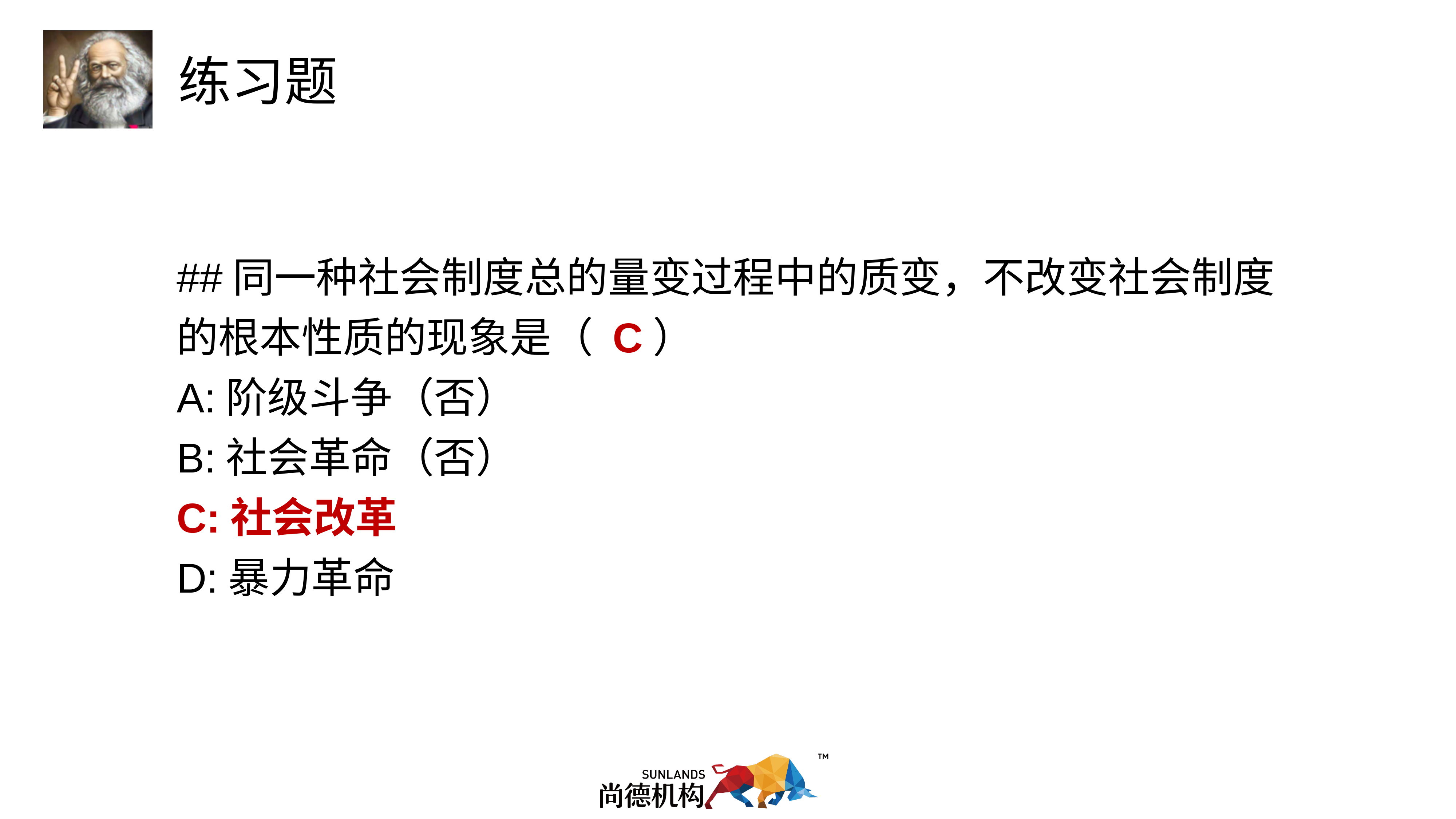

##同一种社会制度总的量变过程中的质变，不改变社会制度的根本性质的现象是（ C）
A:阶级斗争（否）
B:社会革命（否）
C:社会改革
D:暴力革命